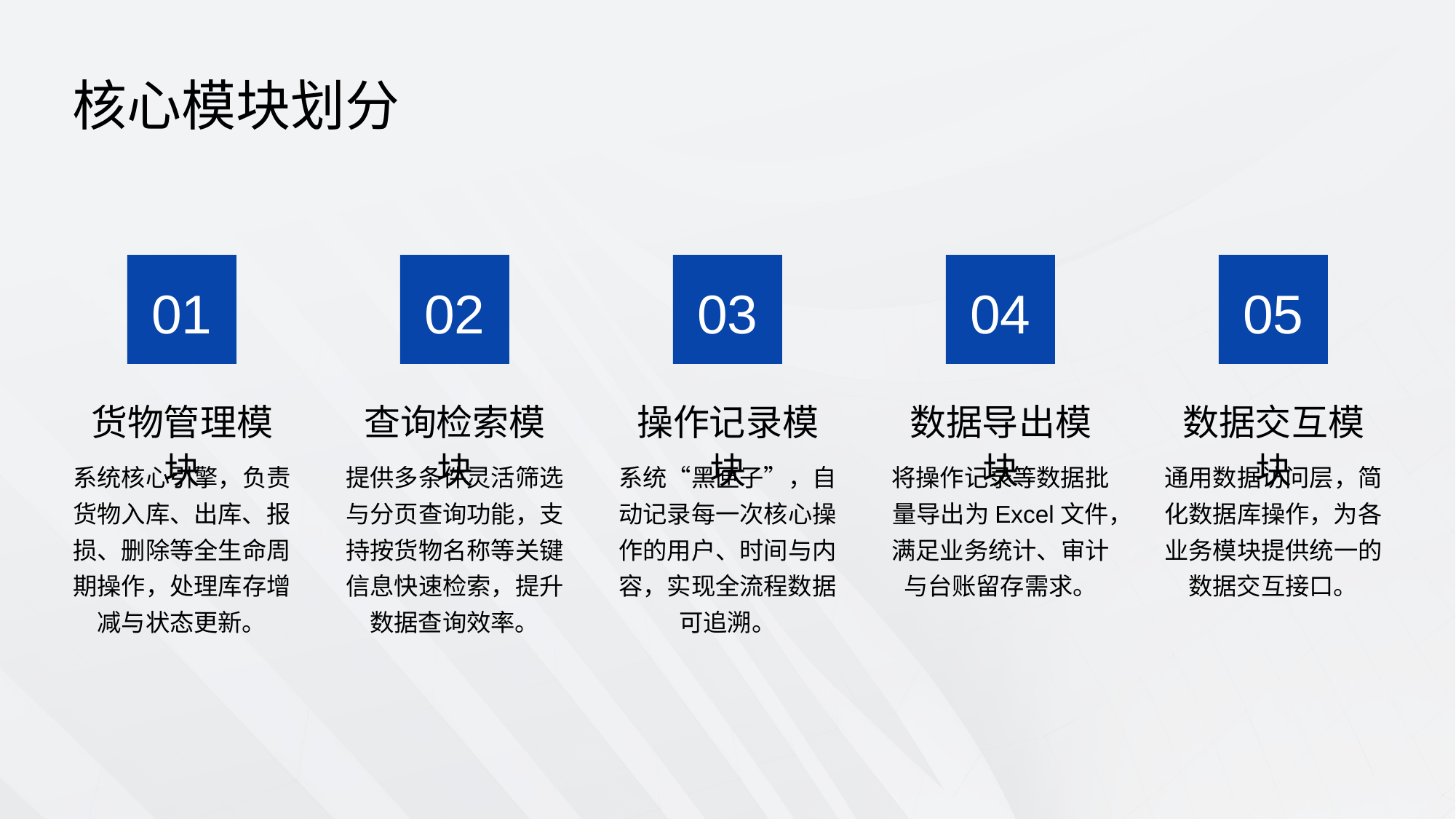

核心模块划分

01
02
03
04
05
货物管理模块
查询检索模块
操作记录模块
数据导出模块
数据交互模块
系统核心引擎，负责货物入库、出库、报损、删除等全生命周期操作，处理库存增减与状态更新。
提供多条件灵活筛选与分页查询功能，支持按货物名称等关键信息快速检索，提升数据查询效率。
系统“黑匣子”，自动记录每一次核心操作的用户、时间与内容，实现全流程数据可追溯。
将操作记录等数据批量导出为Excel文件，满足业务统计、审计与台账留存需求。
通用数据访问层，简化数据库操作，为各业务模块提供统一的数据交互接口。